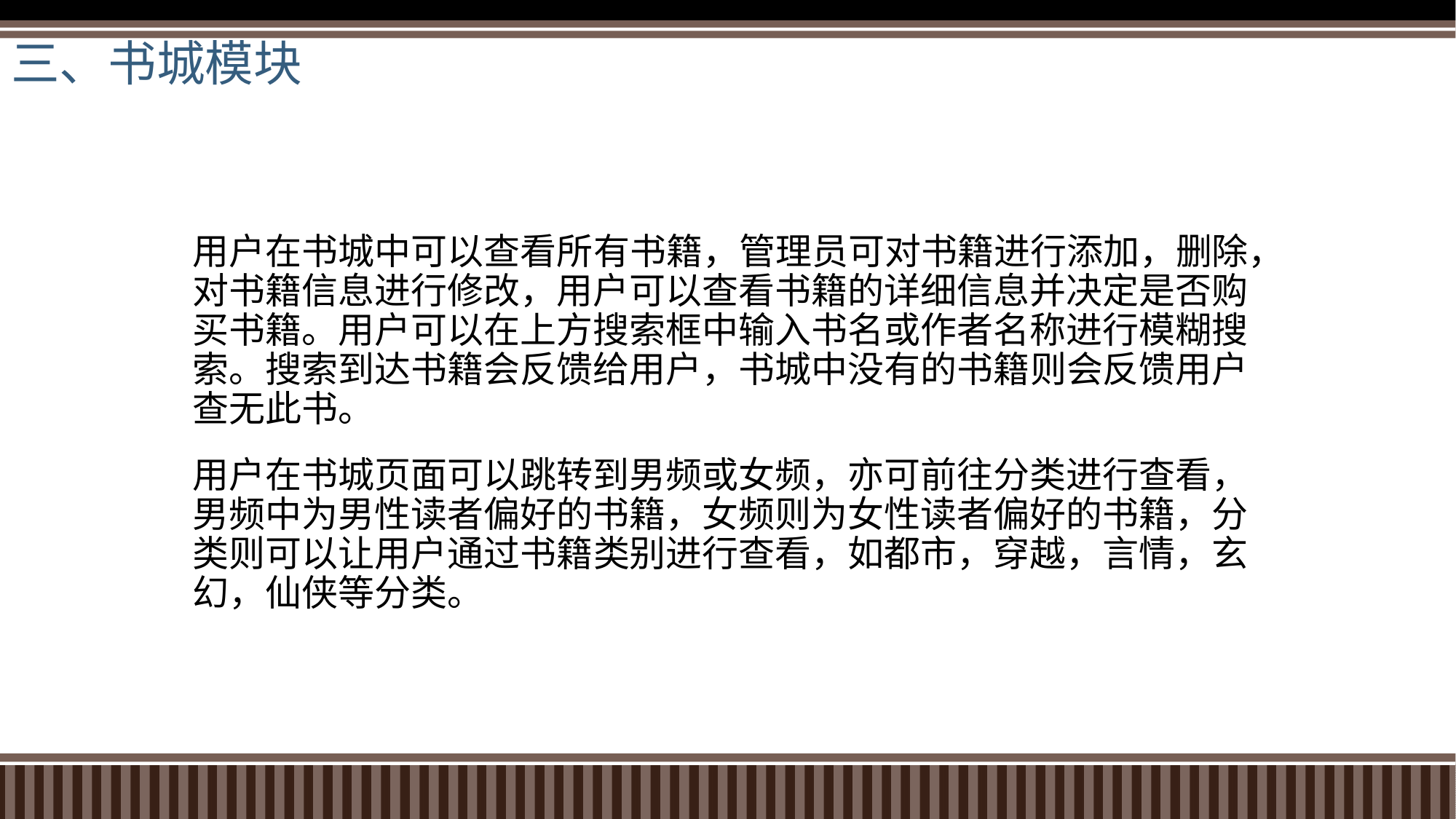

# 三、书城模块
用户在书城中可以查看所有书籍，管理员可对书籍进行添加，删除，对书籍信息进行修改，用户可以查看书籍的详细信息并决定是否购买书籍。用户可以在上方搜索框中输入书名或作者名称进行模糊搜索。搜索到达书籍会反馈给用户，书城中没有的书籍则会反馈用户查无此书。
用户在书城页面可以跳转到男频或女频，亦可前往分类进行查看，男频中为男性读者偏好的书籍，女频则为女性读者偏好的书籍，分类则可以让用户通过书籍类别进行查看，如都市，穿越，言情，玄幻，仙侠等分类。